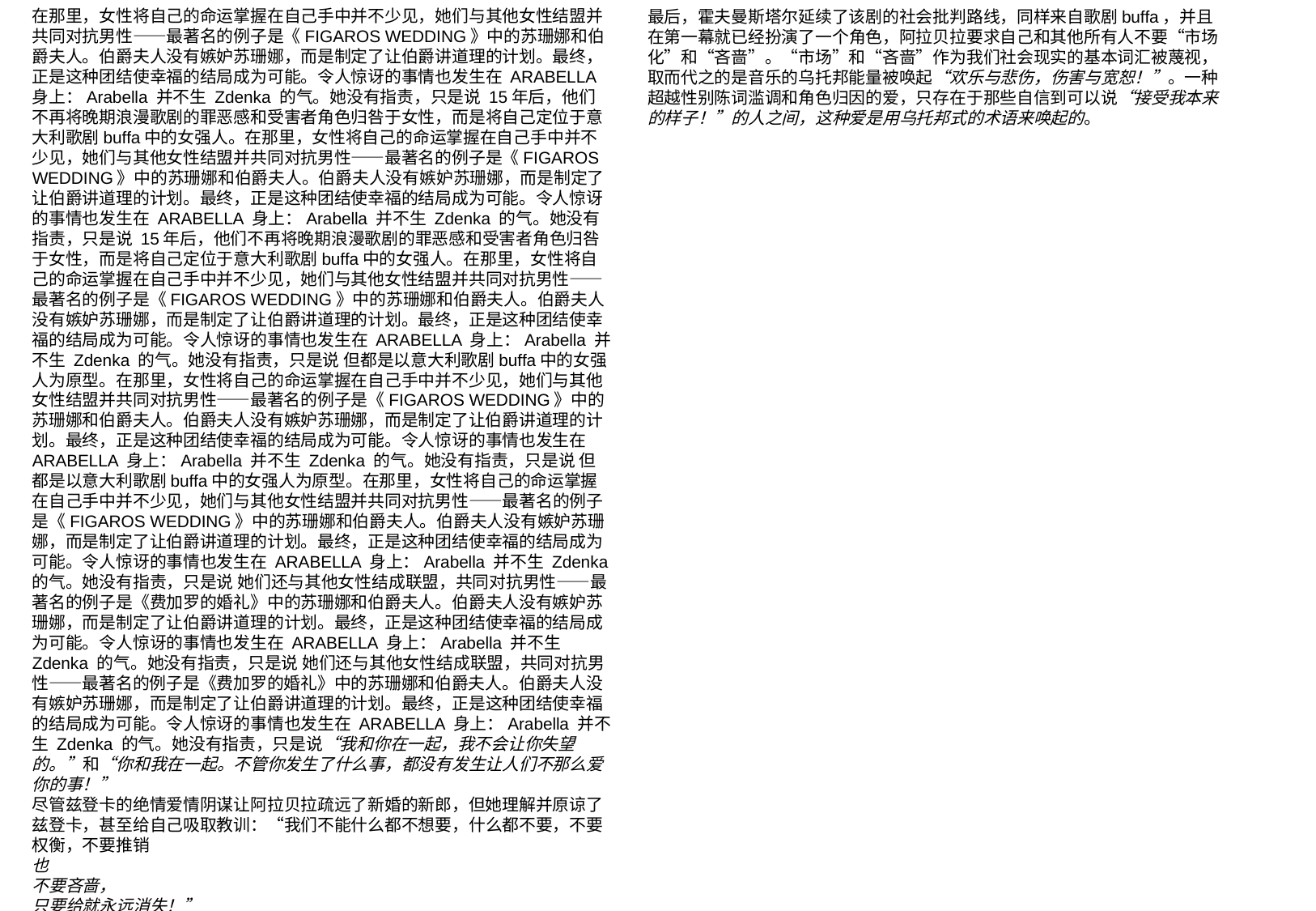

最后，霍夫曼斯塔尔延续了该剧的社会批判路线，同样来自歌剧buffa，并且在第一幕就已经扮演了一个角色，阿拉贝拉要求自己和其他所有人不要“市场化”和“吝啬”。“市场”和“吝啬”作为我们社会现实的基本词汇被蔑视，取而代之的是音乐的乌托邦能量被唤起“欢乐与悲伤，伤害与宽恕！”。一种超越性别陈词滥调和角色归因的爱，只存在于那些自信到可以说“接受我本来的样子！”的人之间，这种爱是用乌托邦式的术语来唤起的。
在那里，女性将自己的命运掌握在自己手中并不少见，她们与其他女性结盟并共同对抗男性——最著名的例子是《FIGAROS WEDDING》中的苏珊娜和伯爵夫人。伯爵夫人没有嫉妒苏珊娜，而是制定了让伯爵讲道理的计划。最终，正是这种团结使幸福的结局成为可能。令人惊讶的事情也发生在 ARABELLA 身上：Arabella 并不生 Zdenka 的气。她没有指责，只是说 15年后，他们不再将晚期浪漫歌剧的罪恶感和受害者角色归咎于女性，而是将自己定位于意大利歌剧buffa中的女强人。在那里，女性将自己的命运掌握在自己手中并不少见，她们与其他女性结盟并共同对抗男性——最著名的例子是《FIGAROS WEDDING》中的苏珊娜和伯爵夫人。伯爵夫人没有嫉妒苏珊娜，而是制定了让伯爵讲道理的计划。最终，正是这种团结使幸福的结局成为可能。令人惊讶的事情也发生在 ARABELLA 身上：Arabella 并不生 Zdenka 的气。她没有指责，只是说 15年后，他们不再将晚期浪漫歌剧的罪恶感和受害者角色归咎于女性，而是将自己定位于意大利歌剧buffa中的女强人。在那里，女性将自己的命运掌握在自己手中并不少见，她们与其他女性结盟并共同对抗男性——最著名的例子是《FIGAROS WEDDING》中的苏珊娜和伯爵夫人。伯爵夫人没有嫉妒苏珊娜，而是制定了让伯爵讲道理的计划。最终，正是这种团结使幸福的结局成为可能。令人惊讶的事情也发生在 ARABELLA 身上：Arabella 并不生 Zdenka 的气。她没有指责，只是说 但都是以意大利歌剧buffa中的女强人为原型。在那里，女性将自己的命运掌握在自己手中并不少见，她们与其他女性结盟并共同对抗男性——最著名的例子是《FIGAROS WEDDING》中的苏珊娜和伯爵夫人。伯爵夫人没有嫉妒苏珊娜，而是制定了让伯爵讲道理的计划。最终，正是这种团结使幸福的结局成为可能。令人惊讶的事情也发生在 ARABELLA 身上：Arabella 并不生 Zdenka 的气。她没有指责，只是说 但都是以意大利歌剧buffa中的女强人为原型。在那里，女性将自己的命运掌握在自己手中并不少见，她们与其他女性结盟并共同对抗男性——最著名的例子是《FIGAROS WEDDING》中的苏珊娜和伯爵夫人。伯爵夫人没有嫉妒苏珊娜，而是制定了让伯爵讲道理的计划。最终，正是这种团结使幸福的结局成为可能。令人惊讶的事情也发生在 ARABELLA 身上：Arabella 并不生 Zdenka 的气。她没有指责，只是说 她们还与其他女性结成联盟，共同对抗男性——最著名的例子是《费加罗的婚礼》中的苏珊娜和伯爵夫人。伯爵夫人没有嫉妒苏珊娜，而是制定了让伯爵讲道理的计划。最终，正是这种团结使幸福的结局成为可能。令人惊讶的事情也发生在 ARABELLA 身上：Arabella 并不生 Zdenka 的气。她没有指责，只是说 她们还与其他女性结成联盟，共同对抗男性——最著名的例子是《费加罗的婚礼》中的苏珊娜和伯爵夫人。伯爵夫人没有嫉妒苏珊娜，而是制定了让伯爵讲道理的计划。最终，正是这种团结使幸福的结局成为可能。令人惊讶的事情也发生在 ARABELLA 身上：Arabella 并不生 Zdenka 的气。她没有指责，只是说“我和你在一起，我不会让你失望的。”和“你和我在一起。不管你发生了什么事，都没有发生让人们不那么爱你的事！”
尽管兹登卡的绝情爱情阴谋让阿拉贝拉疏远了新婚的新郎，但她理解并原谅了兹登卡，甚至给自己吸取教训：“我们不能什么都不想要，什么都不要，不要权衡，不要推销 
也
不要吝啬，
只要给就永远消失！”